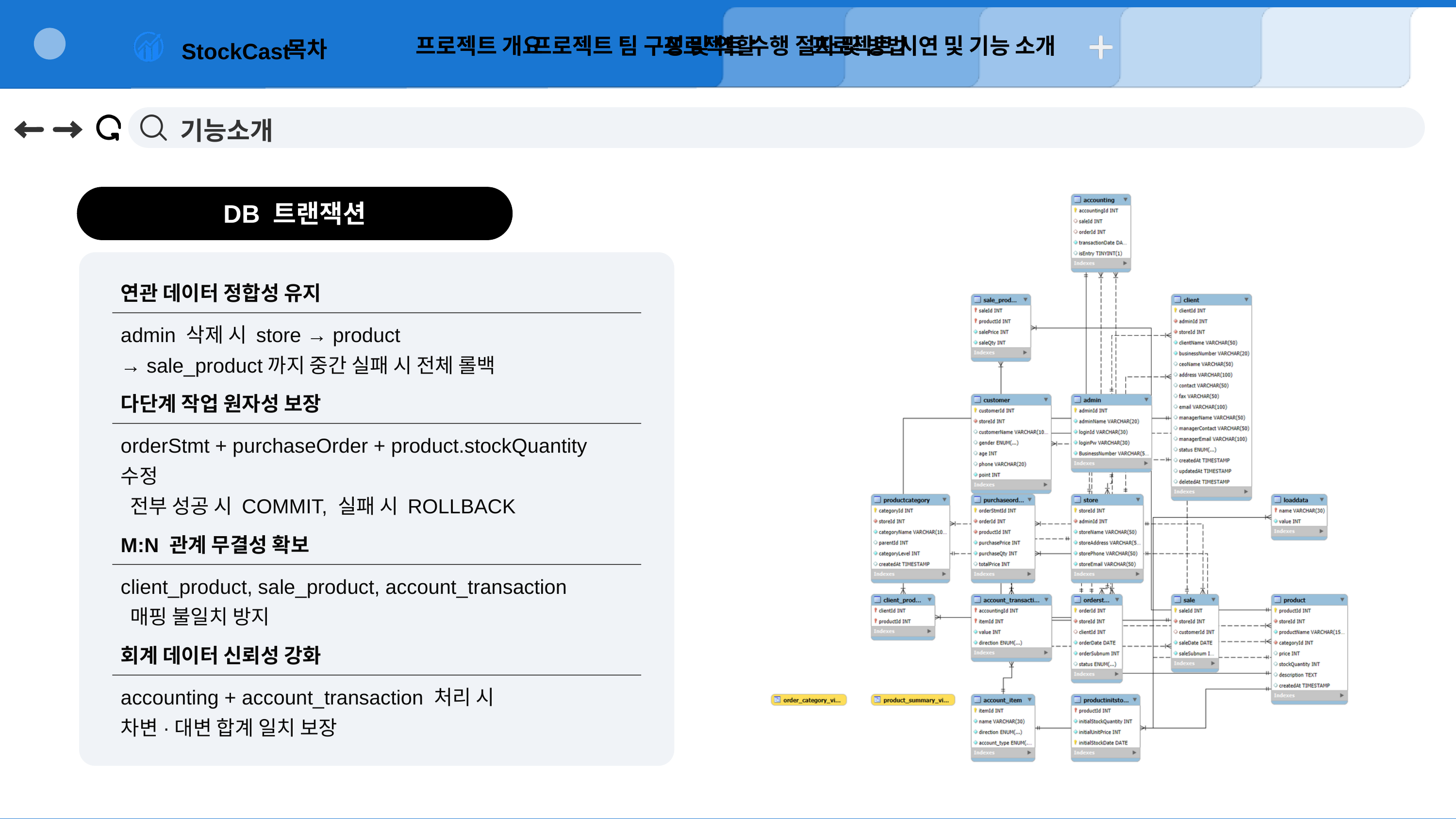

프로젝트 개요
프로젝트 팀 구성 및 역할
프로젝트 수행 절차 및 방법
프로젝트 시연 및 기능 소개

목차
StockCast

기능소개

DB 트랜잭션

연관 데이터 정합성 유지

admin 삭제 시 store → product
→ sale_product까지 중간 실패 시 전체 롤백
다단계 작업 원자성 보장

orderStmt + purchaseOrder + product.stockQuantity 수정
 전부 성공 시 COMMIT, 실패 시 ROLLBACK
M:N 관계 무결성 확보

client_product, sale_product, account_transaction
 매핑 불일치 방지
회계 데이터 신뢰성 강화

accounting + account_transaction 처리 시
차변·대변 합계 일치 보장